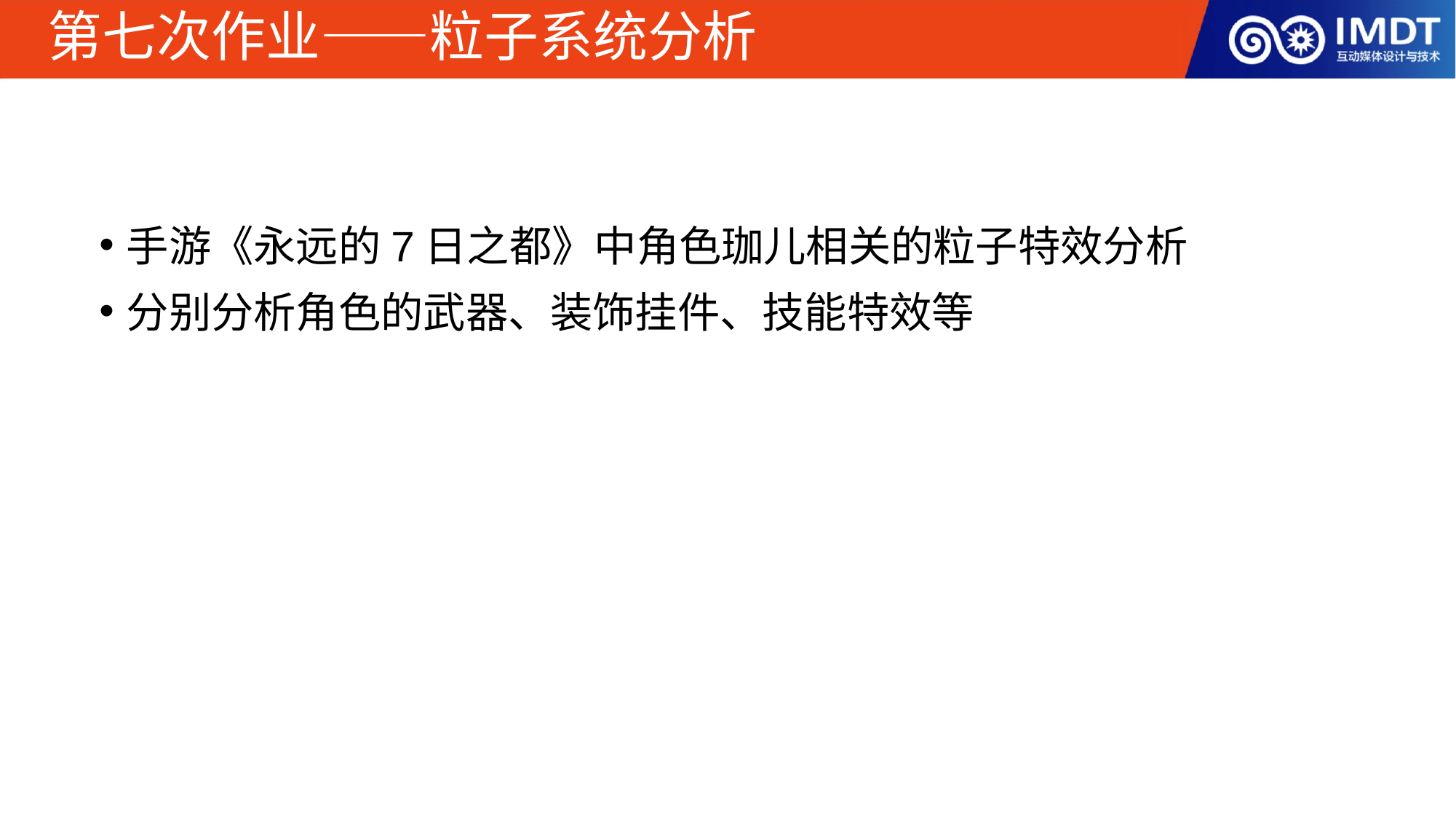

# 第七次作业——粒子系统分析
手游《永远的7日之都》中角色珈儿相关的粒子特效分析
分别分析角色的武器、装饰挂件、技能特效等